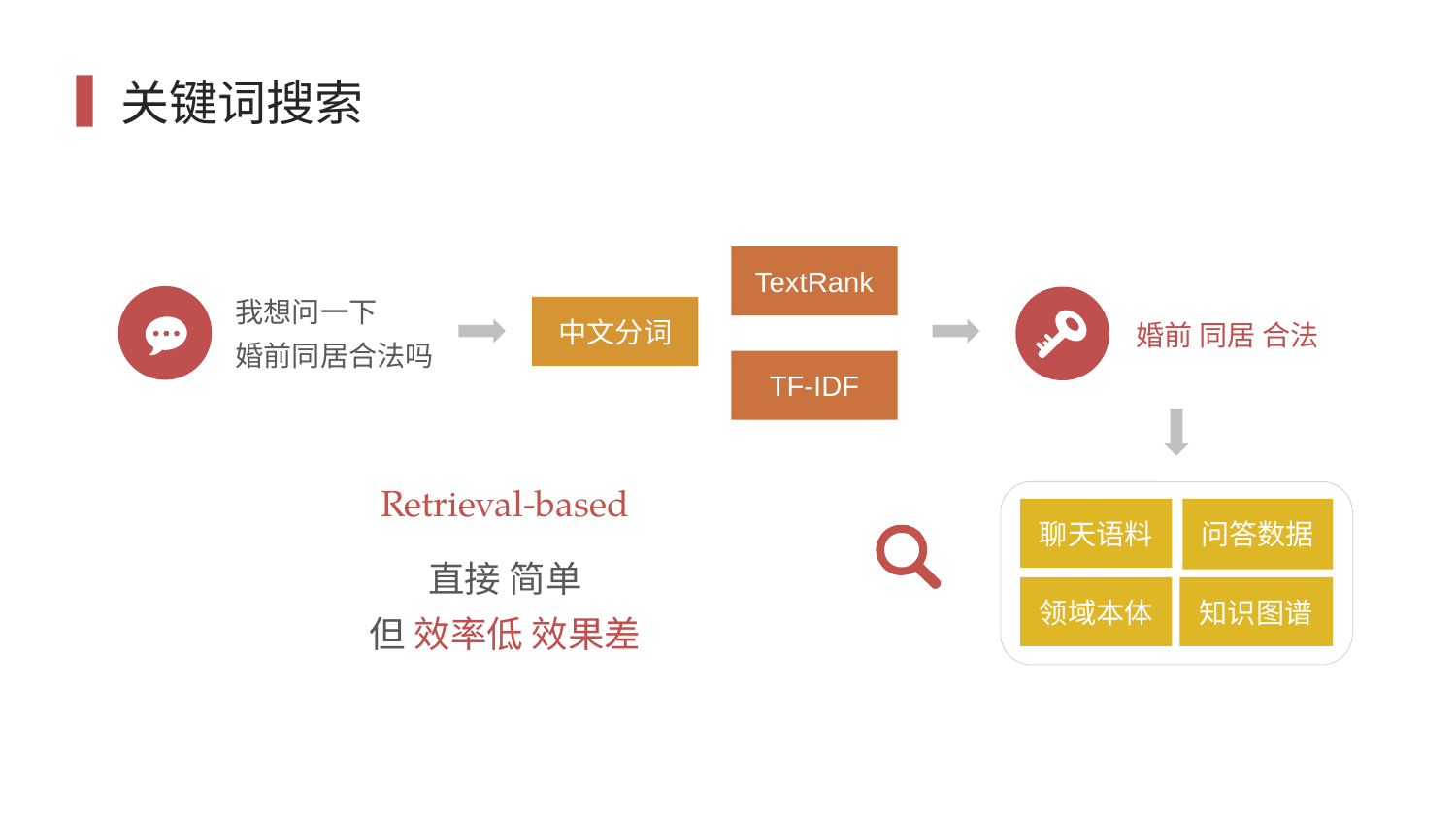

# 关键词搜索

TextRank
我想问一下
婚前同居合法吗

中文分词
婚前 同居 合法

TF-IDF

Retrieval-based

聊天语料
问答数据

直接 简单
但 效率低 效果差
领域本体
知识图谱